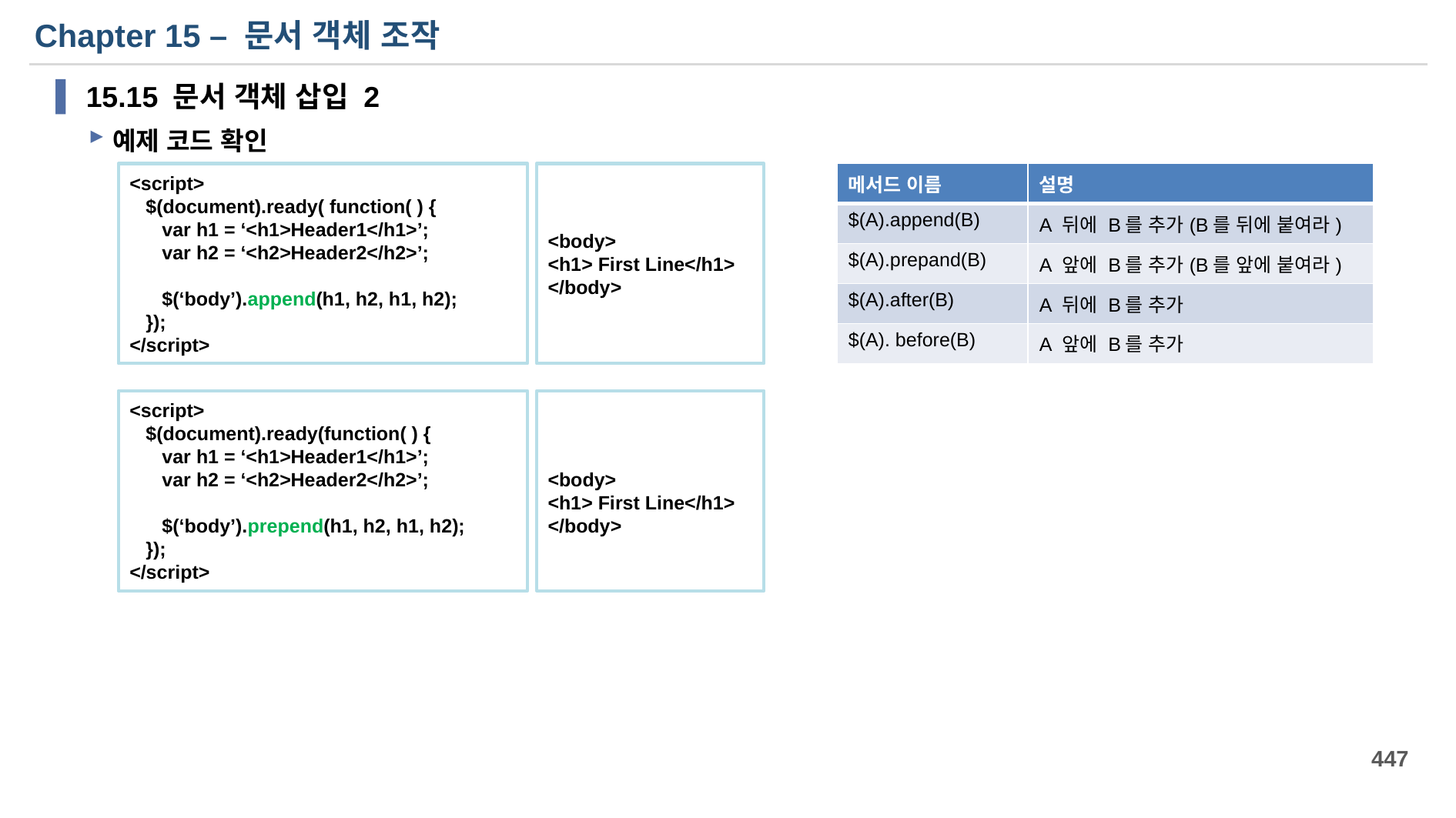

# Chapter 15 – 문서 객체 조작
15.15 문서 객체 삽입 2
예제 코드 확인

<script>
   $(document).ready( function( ) {
      var h1 = ‘<h1>Header1</h1>’;
      var h2 = ‘<h2>Header2</h2>’;

      $(‘body’).append(h1, h2, h1, h2);
   });
</script>
<body>
<h1> First Line</h1>
</body>
| 메서드 이름 | 설명 |
| --- | --- |
| $(A).append(B) | A 뒤에 B를 추가(B를 뒤에 붙여라) |
| $(A).prepand(B) | A 앞에 B를 추가(B를 앞에 붙여라) |
| $(A).after(B) | A 뒤에 B를 추가 |
| $(A). before(B) | A 앞에 B를 추가 |
<script>
   $(document).ready(function( ) {
      var h1 = ‘<h1>Header1</h1>’;
      var h2 = ‘<h2>Header2</h2>’;

      $(‘body’).prepend(h1, h2, h1, h2);
   });
</script>

<body>
<h1> First Line</h1>
</body>
447